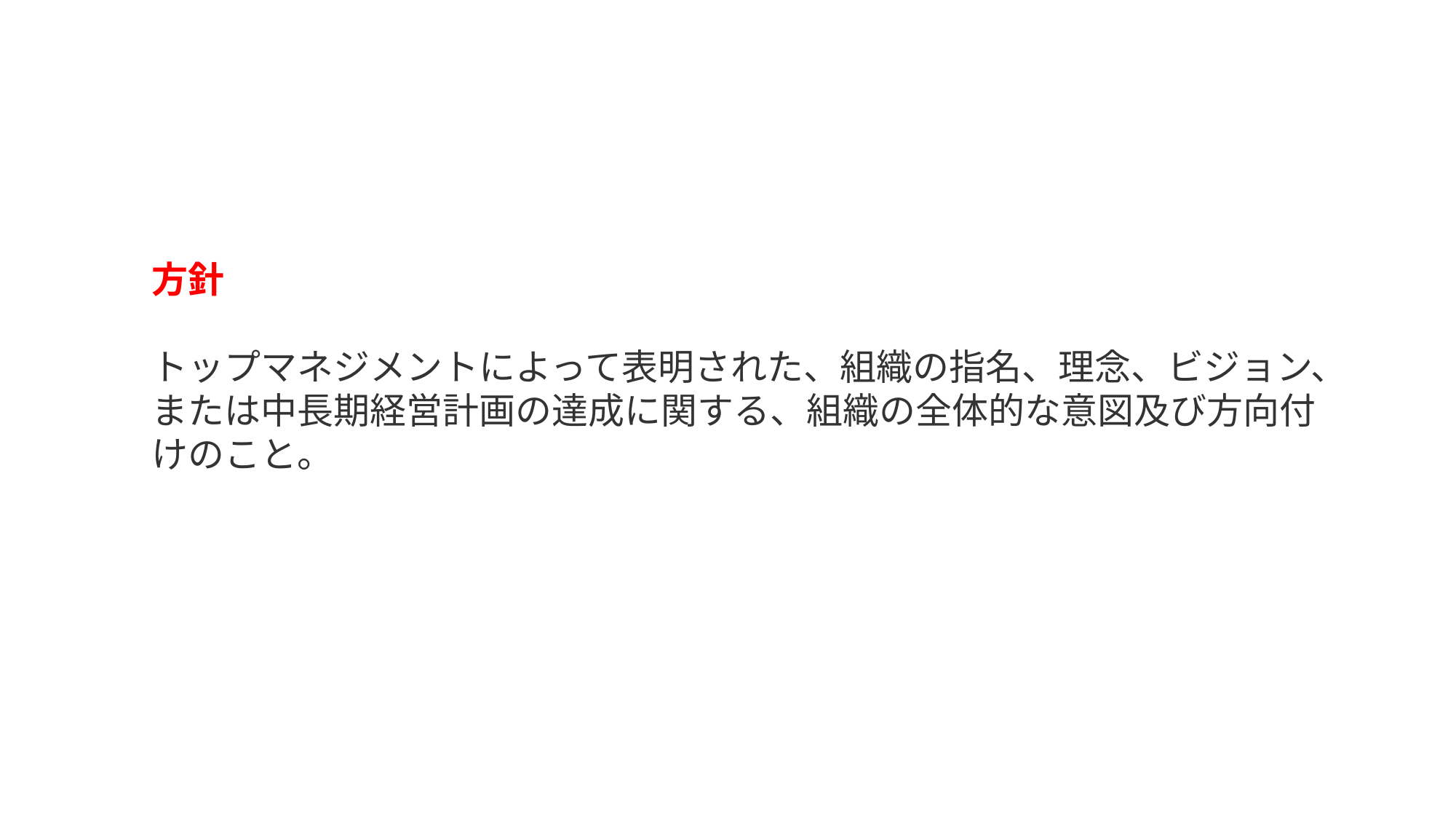

方針

トップマネジメントによって表明された、組織の指名、理念、ビジョン、または中長期経営計画の達成に関する、組織の全体的な意図及び方向付けのこと。